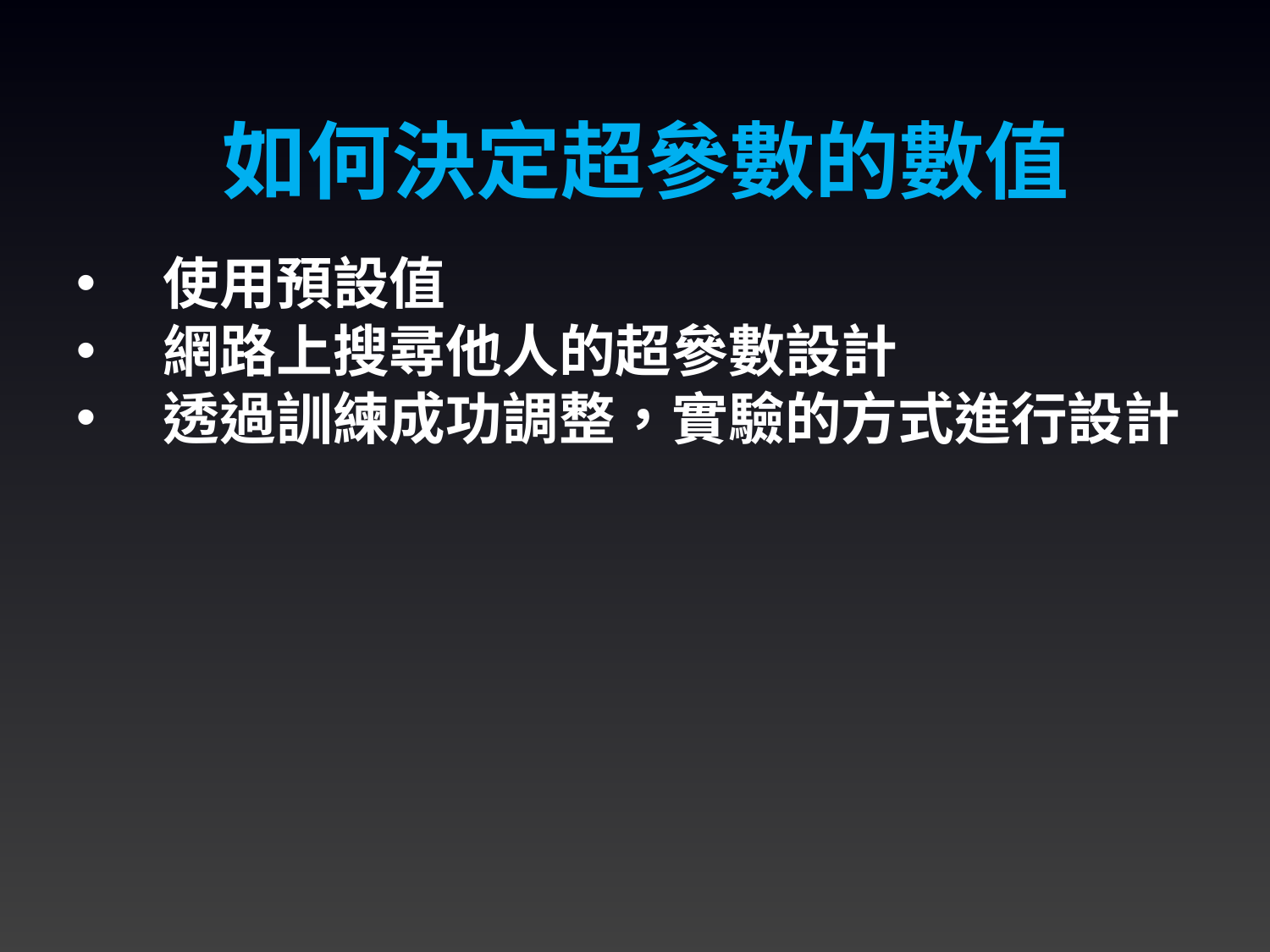

如何決定超參數的數值
使用預設值
網路上搜尋他人的超參數設計
透過訓練成功調整，實驗的方式進行設計